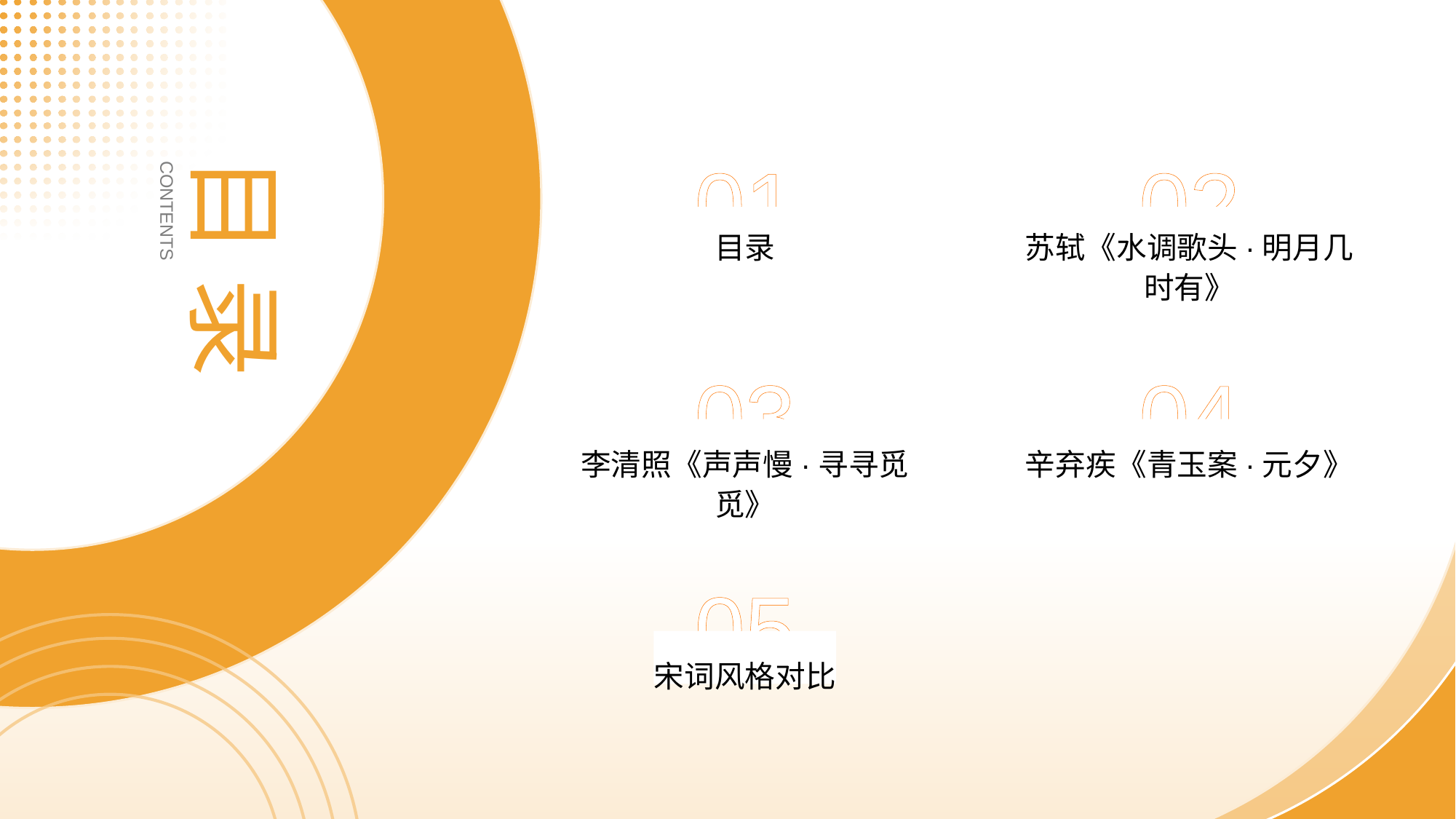

01
02
目 录

目录
苏轼《水调歌头·明月几时有》
CONTENTS
03
04

李清照《声声慢·寻寻觅觅》
辛弃疾《青玉案·元夕》

05

宋词风格对比